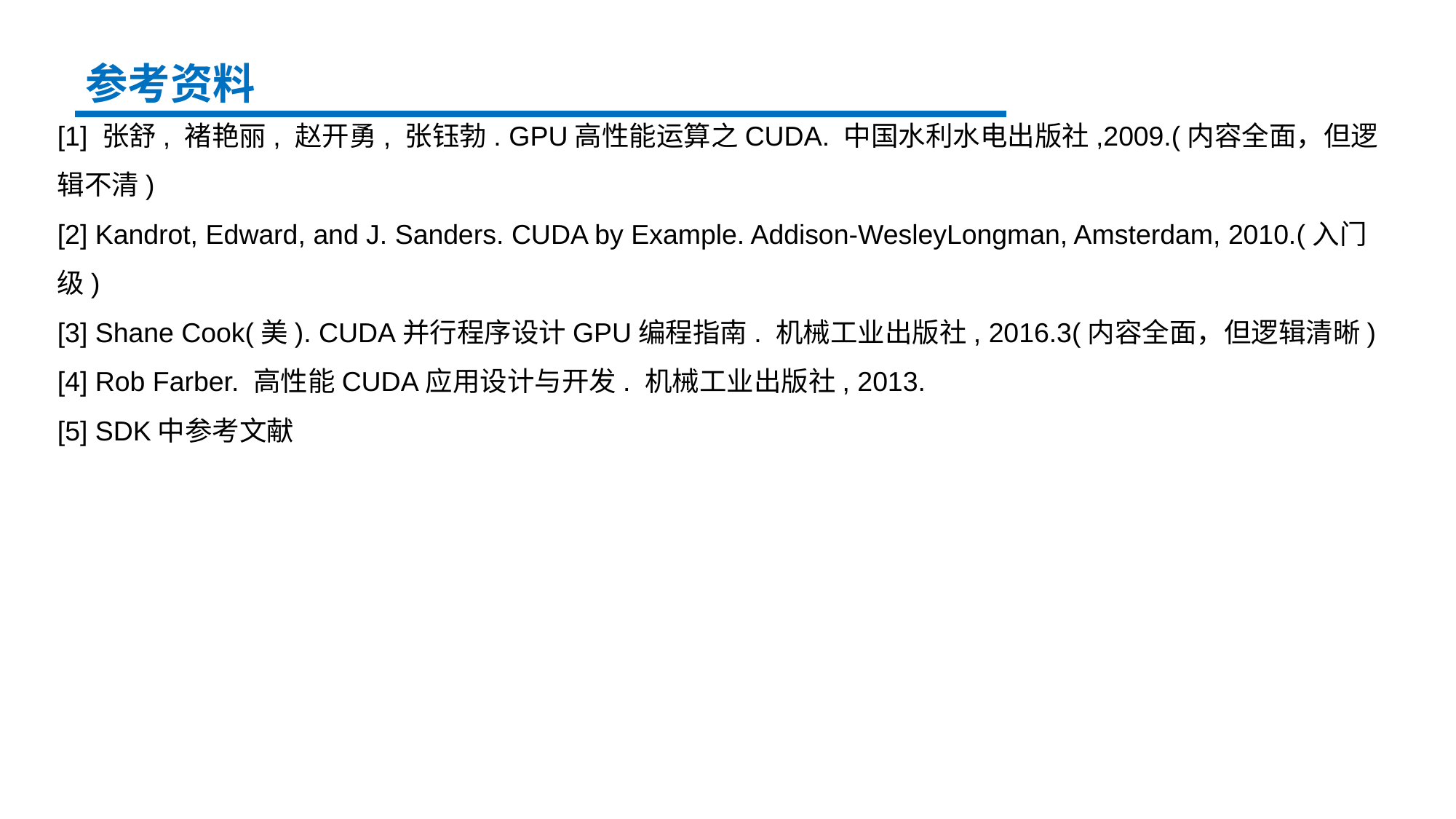

参考资料
[1] 张舒, 褚艳丽, 赵开勇, 张钰勃. GPU高性能运算之CUDA. 中国水利水电出版社,2009.(内容全面，但逻辑不清)
[2] Kandrot, Edward, and J. Sanders. CUDA by Example. Addison-WesleyLongman, Amsterdam, 2010.(入门级)
[3] Shane Cook(美). CUDA并行程序设计GPU编程指南. 机械工业出版社, 2016.3(内容全面，但逻辑清晰)
[4] Rob Farber. 高性能CUDA应用设计与开发. 机械工业出版社, 2013.
[5] SDK中参考文献